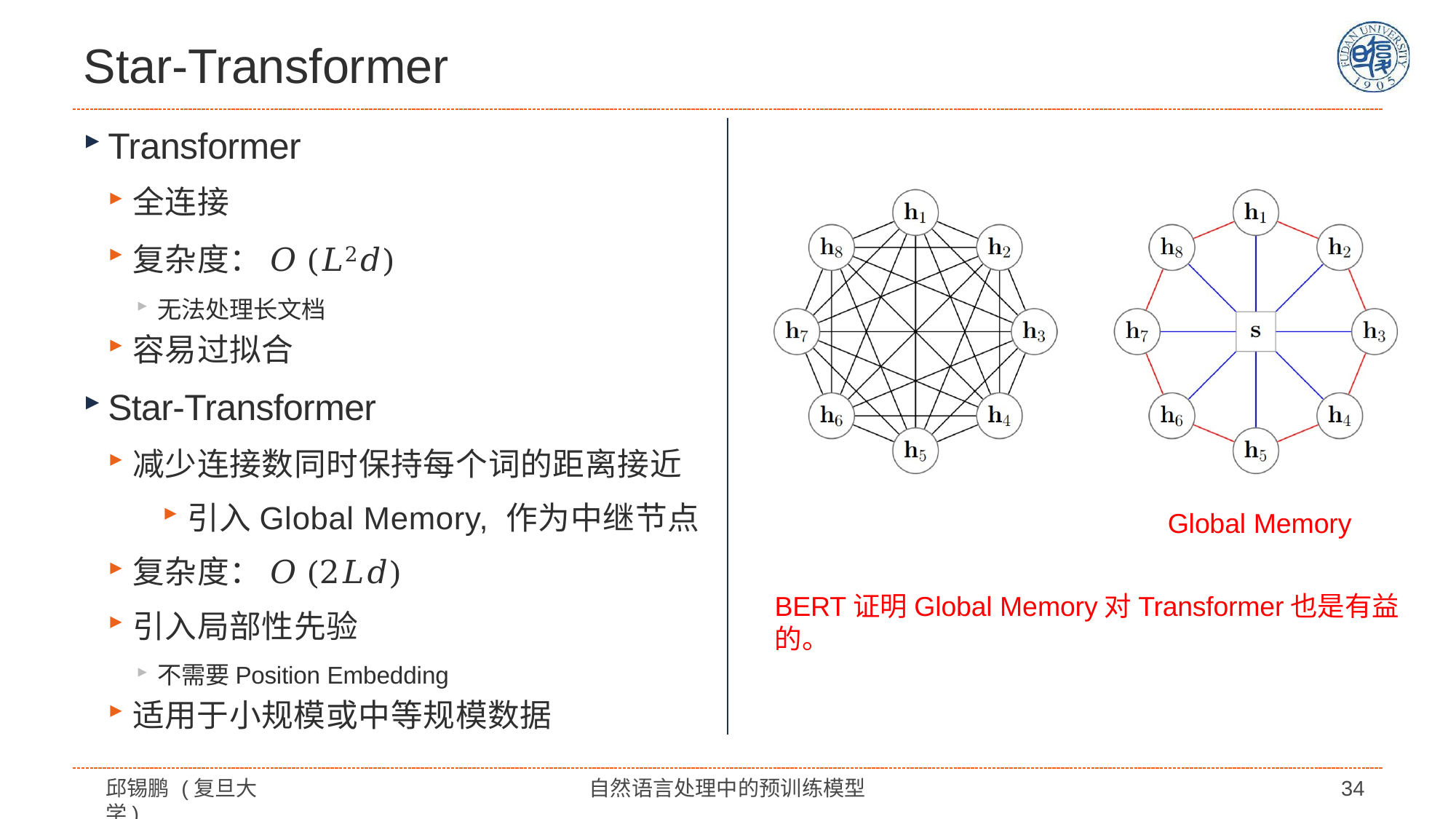

# Star-Transformer
Transformer
全连接
复杂度： 𝑂(𝐿2𝑑)
无法处理长文档
容易过拟合
Star-Transformer
减少连接数同时保持每个词的距离接近
引入Global Memory, 作为中继节点
复杂度： 𝑂(2𝐿𝑑)
引入局部性先验
不需要Position Embedding
适用于小规模或中等规模数据

Global Memory
BERT证明Global Memory对Transformer也是有益的。
邱锡鹏 (复旦大学)
自然语言处理中的预训练模型
34